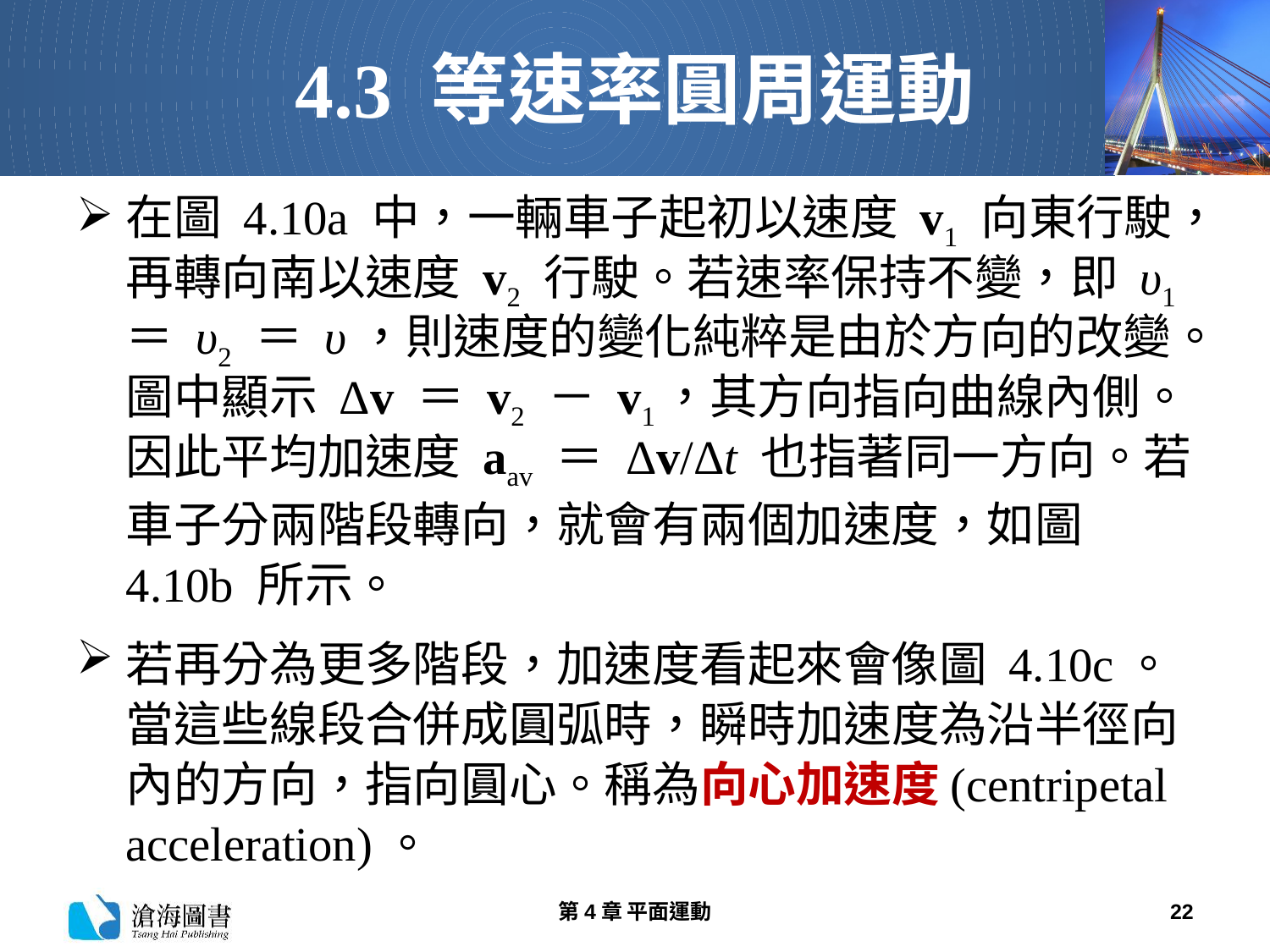

# 4.3 等速率圓周運動
在圖 4.10a 中，一輛車子起初以速度 v1 向東行駛，再轉向南以速度 v2 行駛。若速率保持不變，即 υ1 ＝ υ2 ＝ υ，則速度的變化純粹是由於方向的改變。圖中顯示 Δv ＝ v2 － v1，其方向指向曲線內側。因此平均加速度 aav ＝ Δv/Δt 也指著同一方向。若車子分兩階段轉向，就會有兩個加速度，如圖 4.10b 所示。
若再分為更多階段，加速度看起來會像圖 4.10c。當這些線段合併成圓弧時，瞬時加速度為沿半徑向內的方向，指向圓心。稱為向心加速度(centripetal acceleration)。
第4章 平面運動
22